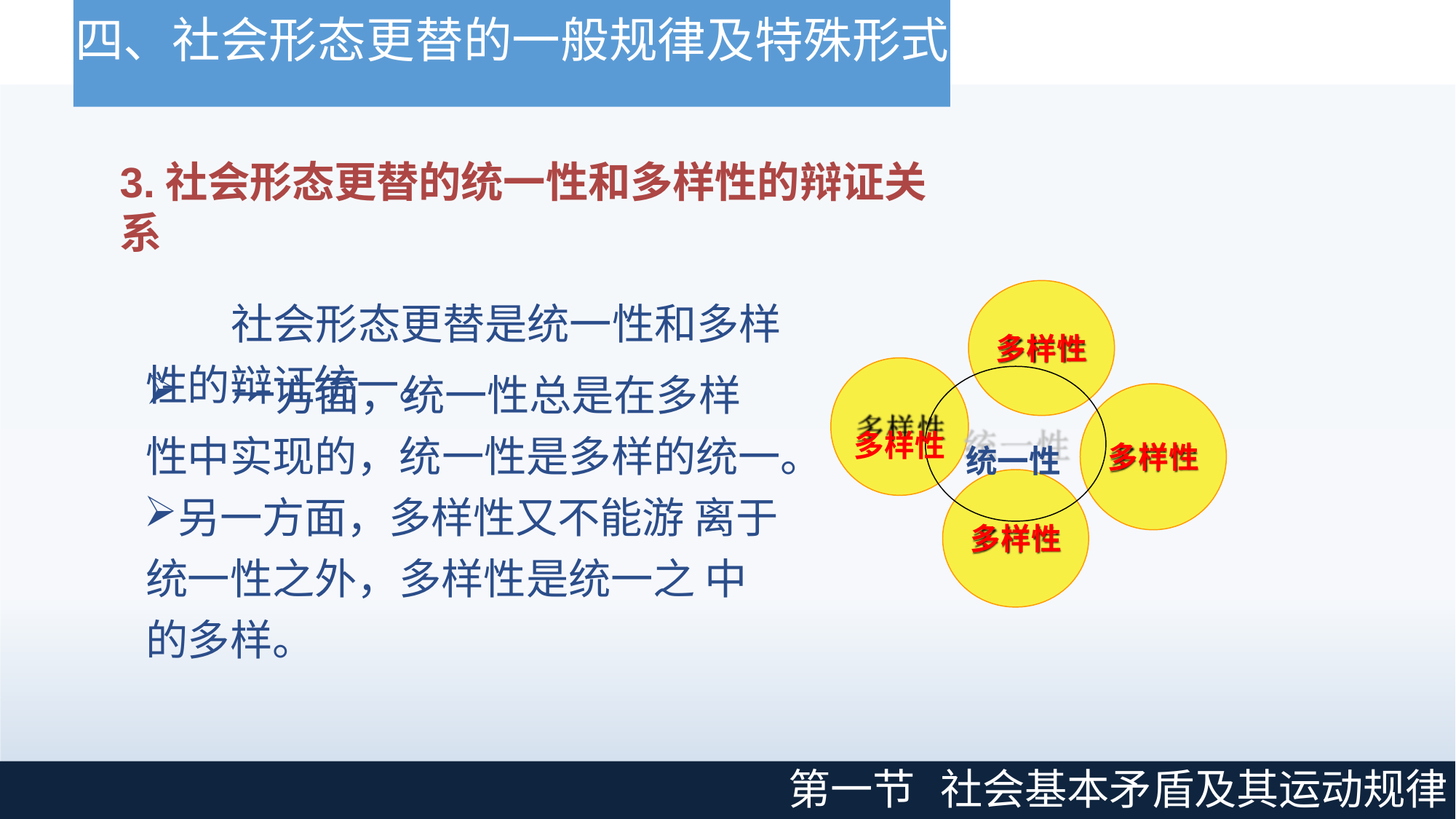

# 四、社会形态更替的一般规律及特殊形式

3.社会形态更替的统一性和多样性的辩证关系
社会形态更替是统一性和多样 性的辩证统一。

多样性
一方面，统一性总是在多样
性中实现的，统一性是多样的统一。
另一方面，多样性又不能游 离于统一性之外，多样性是统一之 中的多样。

多样性	统一性

多样性

多样性
第一节
社会基本矛盾及其运动规律